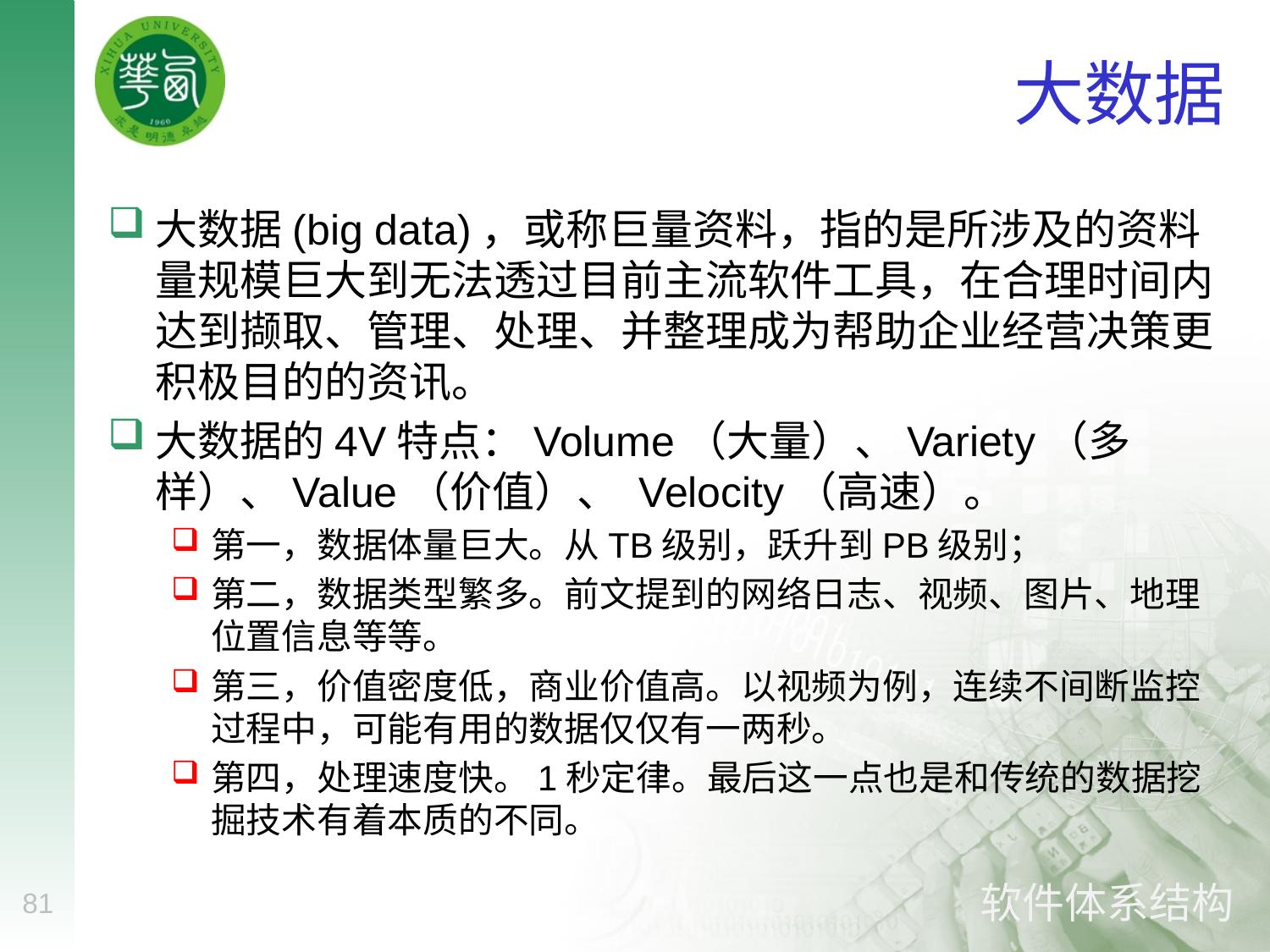

# 大数据
大数据(big data)，或称巨量资料，指的是所涉及的资料量规模巨大到无法透过目前主流软件工具，在合理时间内达到撷取、管理、处理、并整理成为帮助企业经营决策更积极目的的资讯。
大数据的4V特点：Volume（大量）、Variety（多样）、Value（价值）、 Velocity（高速）。
第一，数据体量巨大。从TB级别，跃升到PB级别；
第二，数据类型繁多。前文提到的网络日志、视频、图片、地理位置信息等等。
第三，价值密度低，商业价值高。以视频为例，连续不间断监控过程中，可能有用的数据仅仅有一两秒。
第四，处理速度快。1秒定律。最后这一点也是和传统的数据挖掘技术有着本质的不同。
81